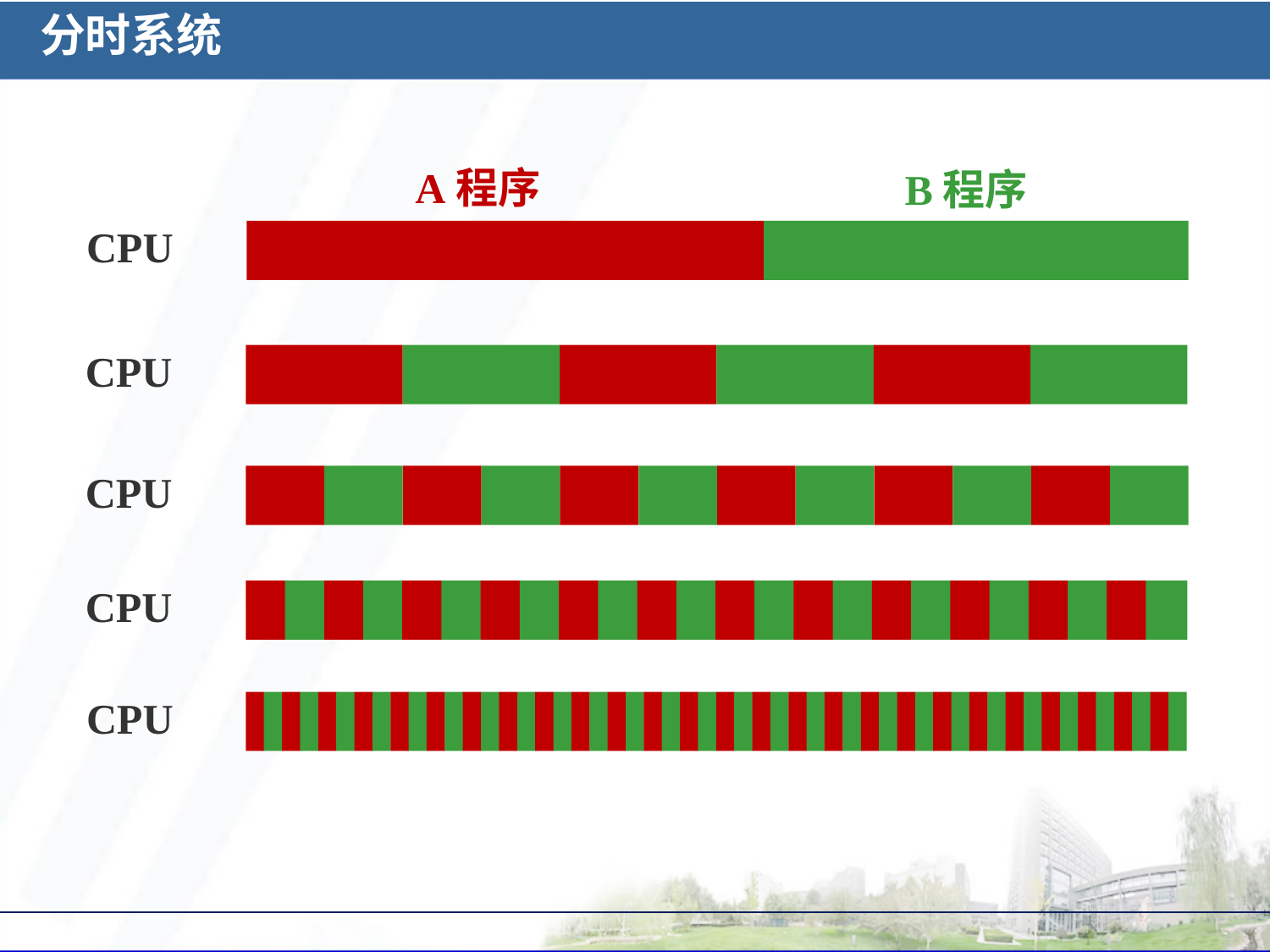

分时系统
A程序
B程序
CPU

CPU

CPU

CPU

CPU